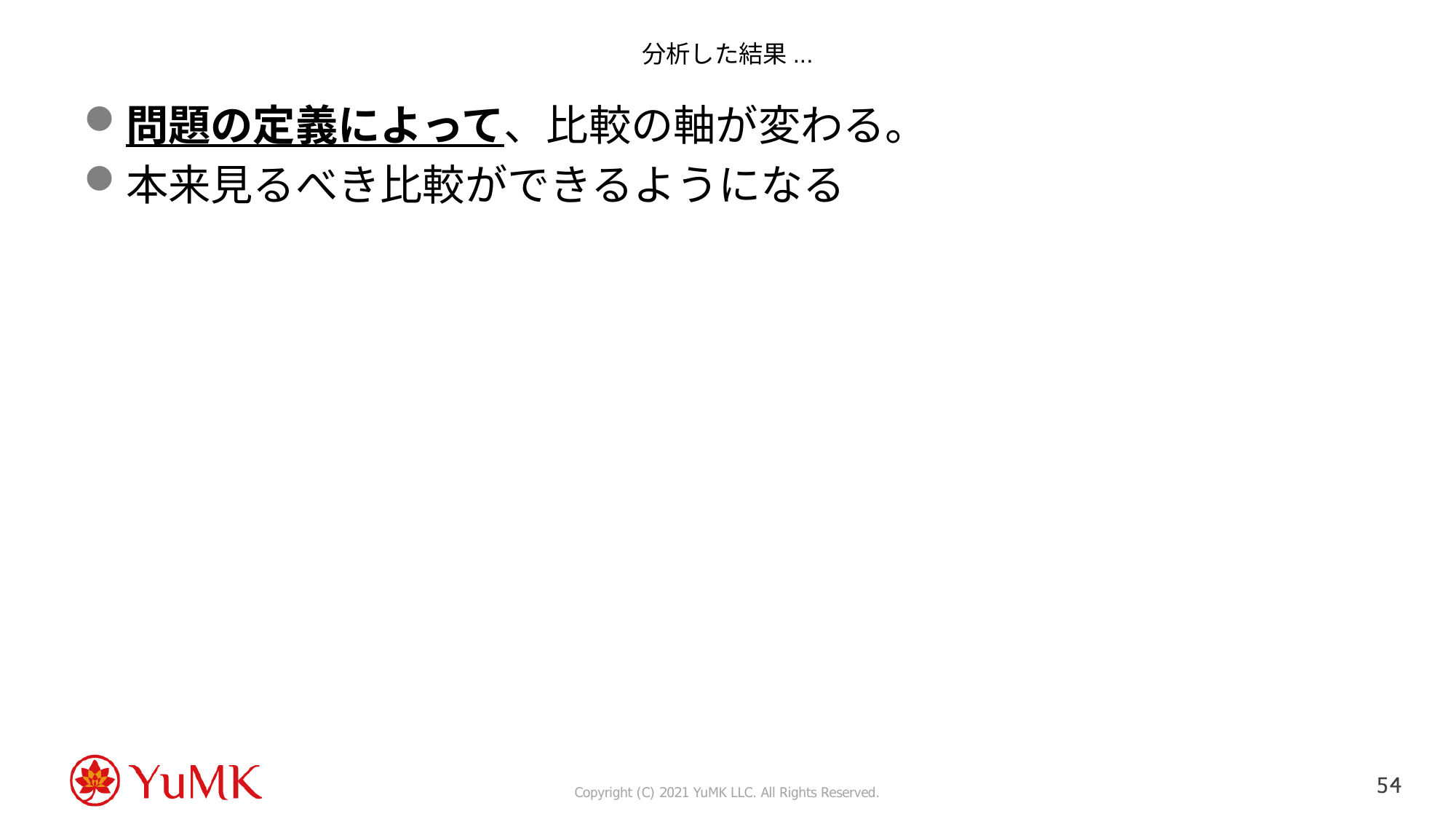

# 分析した結果...
問題の定義によって、比較の軸が変わる。
本来見るべき比較ができるようになる
54